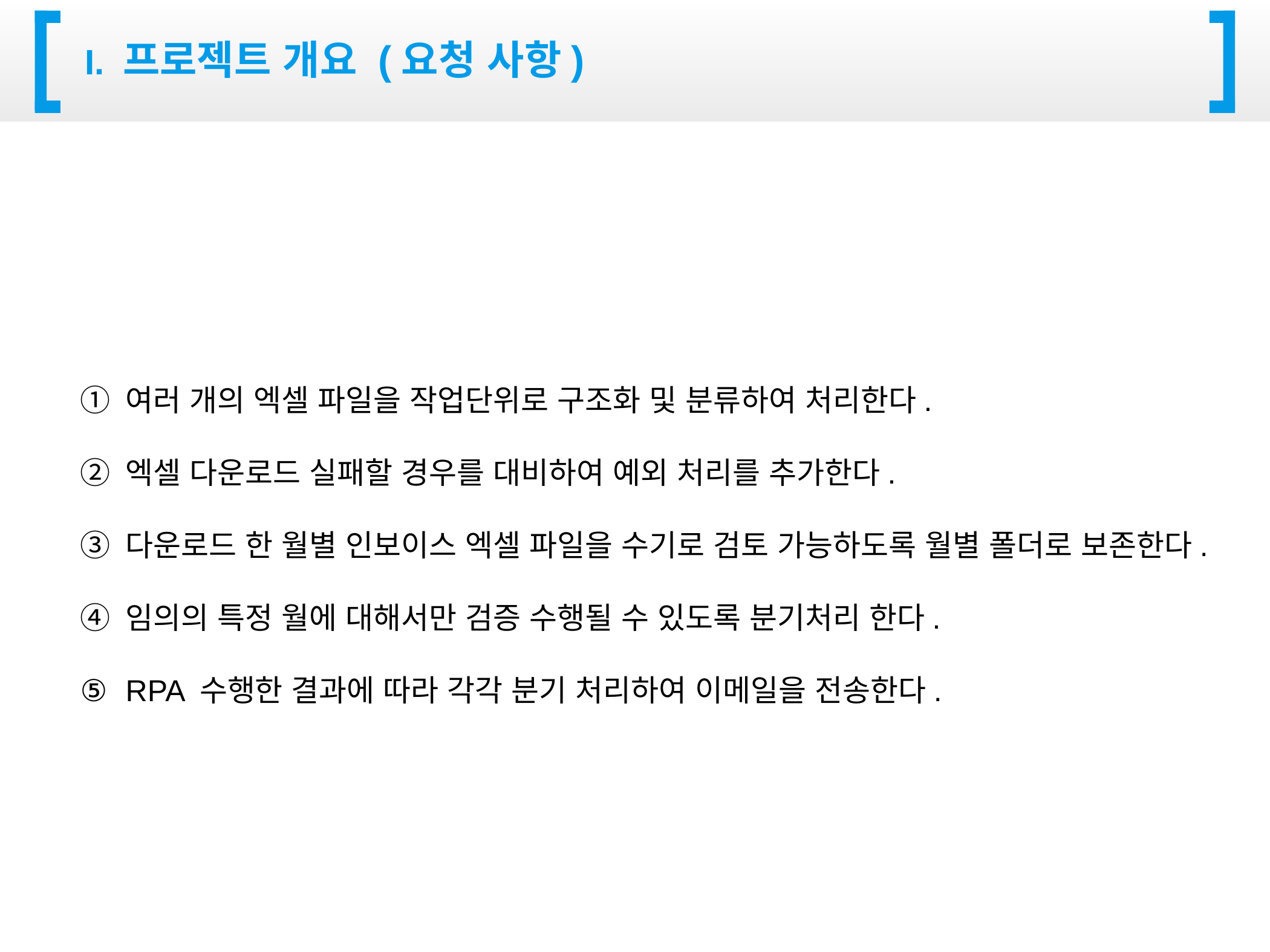

I. 프로젝트 개요 (요청 사항)
여러 개의 엑셀 파일을 작업단위로 구조화 및 분류하여 처리한다.
엑셀 다운로드 실패할 경우를 대비하여 예외 처리를 추가한다.
다운로드 한 월별 인보이스 엑셀 파일을 수기로 검토 가능하도록 월별 폴더로 보존한다.
임의의 특정 월에 대해서만 검증 수행될 수 있도록 분기처리 한다.
RPA 수행한 결과에 따라 각각 분기 처리하여 이메일을 전송한다.